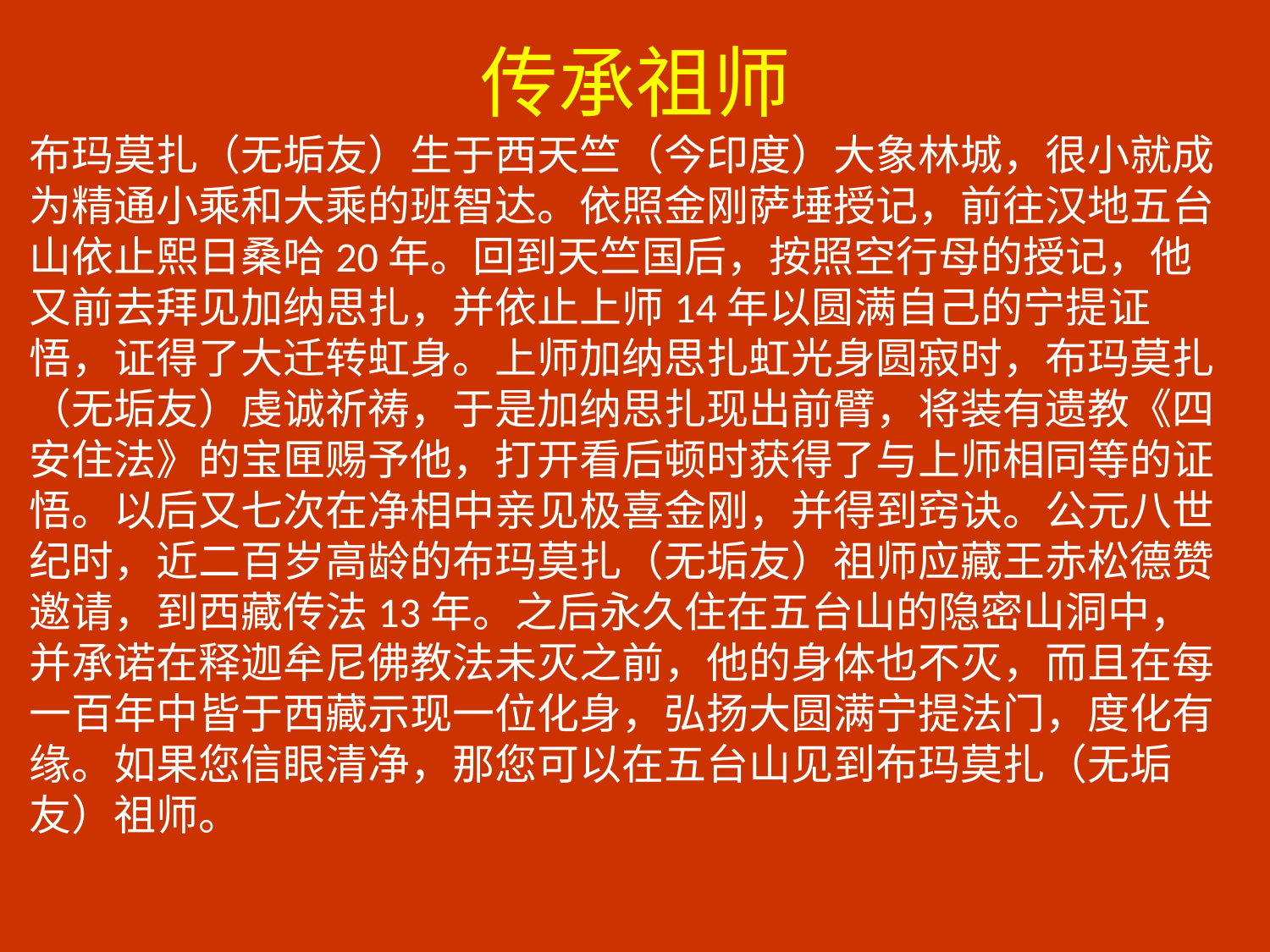

# 传承祖师
布玛莫扎（无垢友）生于西天竺（今印度）大象林城，很小就成为精通小乘和大乘的班智达。依照金刚萨埵授记，前往汉地五台山依止熙日桑哈20年。回到天竺国后，按照空行母的授记，他又前去拜见加纳思扎，并依止上师14年以圆满自己的宁提证悟，证得了大迁转虹身。上师加纳思扎虹光身圆寂时，布玛莫扎（无垢友）虔诚祈祷，于是加纳思扎现出前臂，将装有遗教《四安住法》的宝匣赐予他，打开看后顿时获得了与上师相同等的证悟。以后又七次在净相中亲见极喜金刚，并得到窍诀。公元八世纪时，近二百岁高龄的布玛莫扎（无垢友）祖师应藏王赤松德赞邀请，到西藏传法13年。之后永久住在五台山的隐密山洞中，并承诺在释迦牟尼佛教法未灭之前，他的身体也不灭，而且在每一百年中皆于西藏示现一位化身，弘扬大圆满宁提法门，度化有缘。如果您信眼清净，那您可以在五台山见到布玛莫扎（无垢友）祖师。